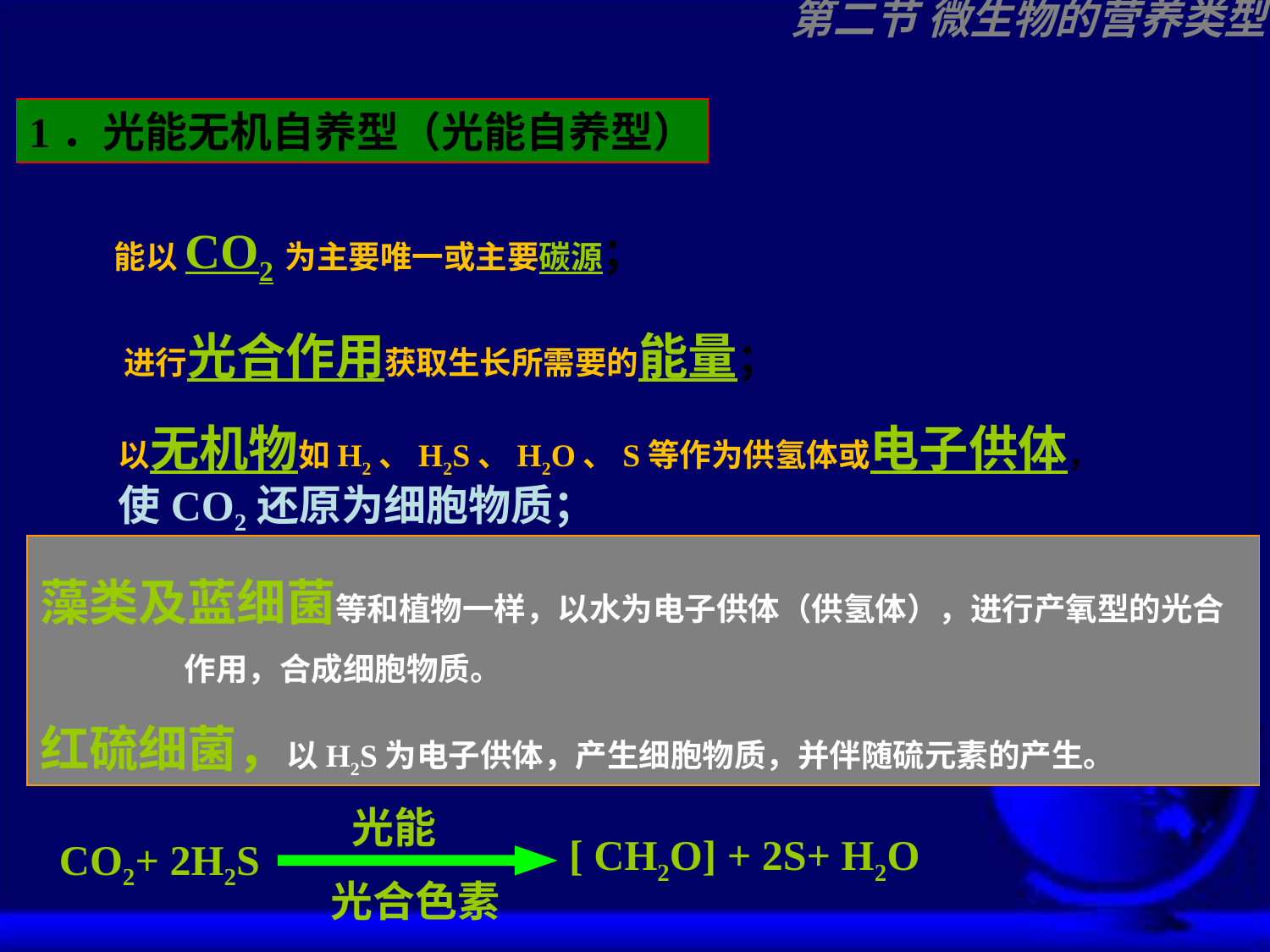

第二节 微生物的营养类型
1．光能无机自养型（光能自养型）
能以CO2为主要唯一或主要碳源；
进行光合作用获取生长所需要的能量；
以无机物如H2、H2S、H2O、S等作为供氢体或电子供体，
使CO2还原为细胞物质；
藻类及蓝细菌等和植物一样，以水为电子供体（供氢体），进行产氧型的光合
                   作用，合成细胞物质。
红硫细菌，以H2S为电子供体，产生细胞物质，并伴随硫元素的产生。
光能
[ CH2O] + 2S+ H2O
CO2+ 2H2S

光合色素